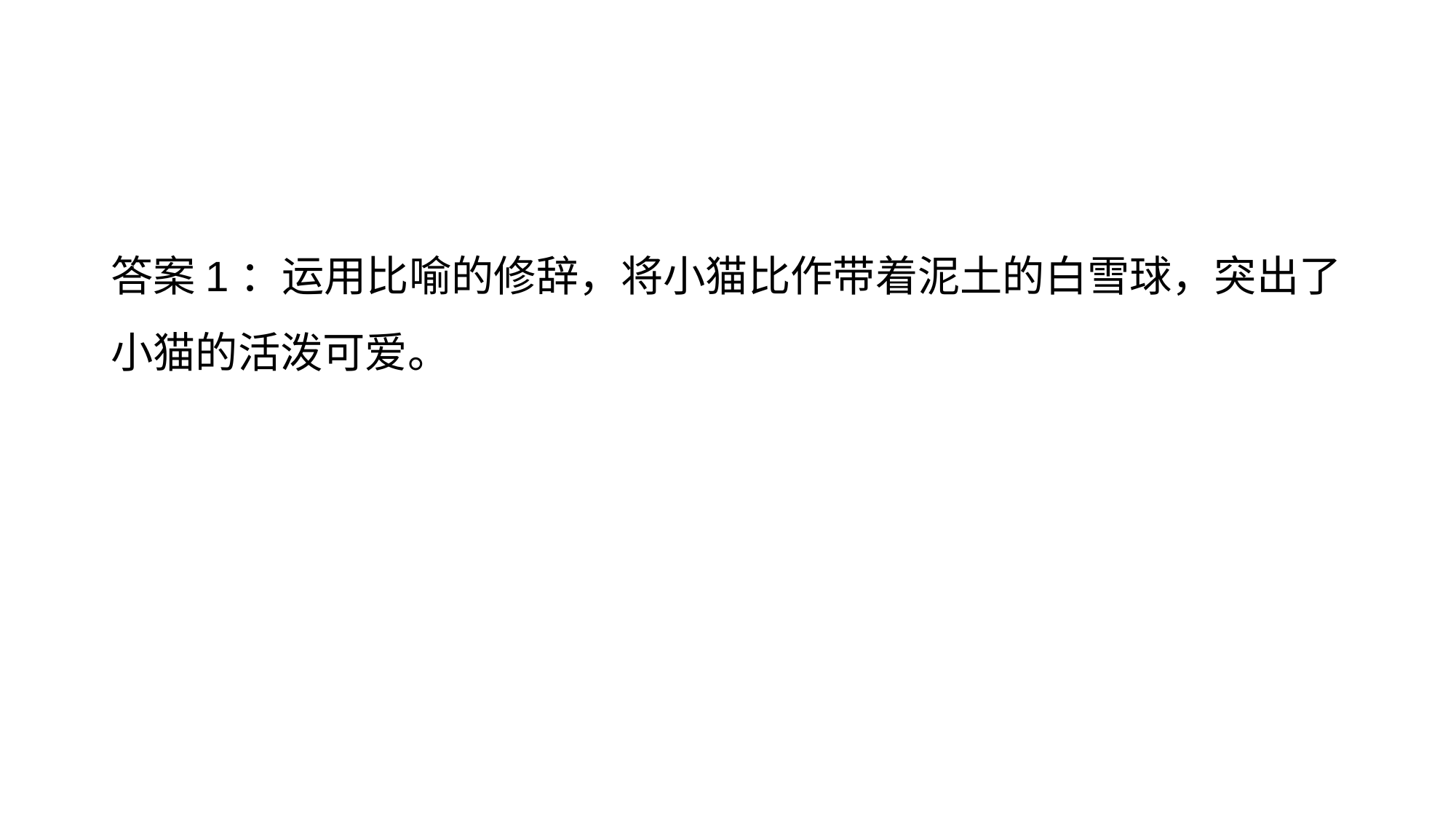

#
答案1：运用比喻的修辞，将小猫比作带着泥土的白雪球，突出了 小猫的活泼可爱。